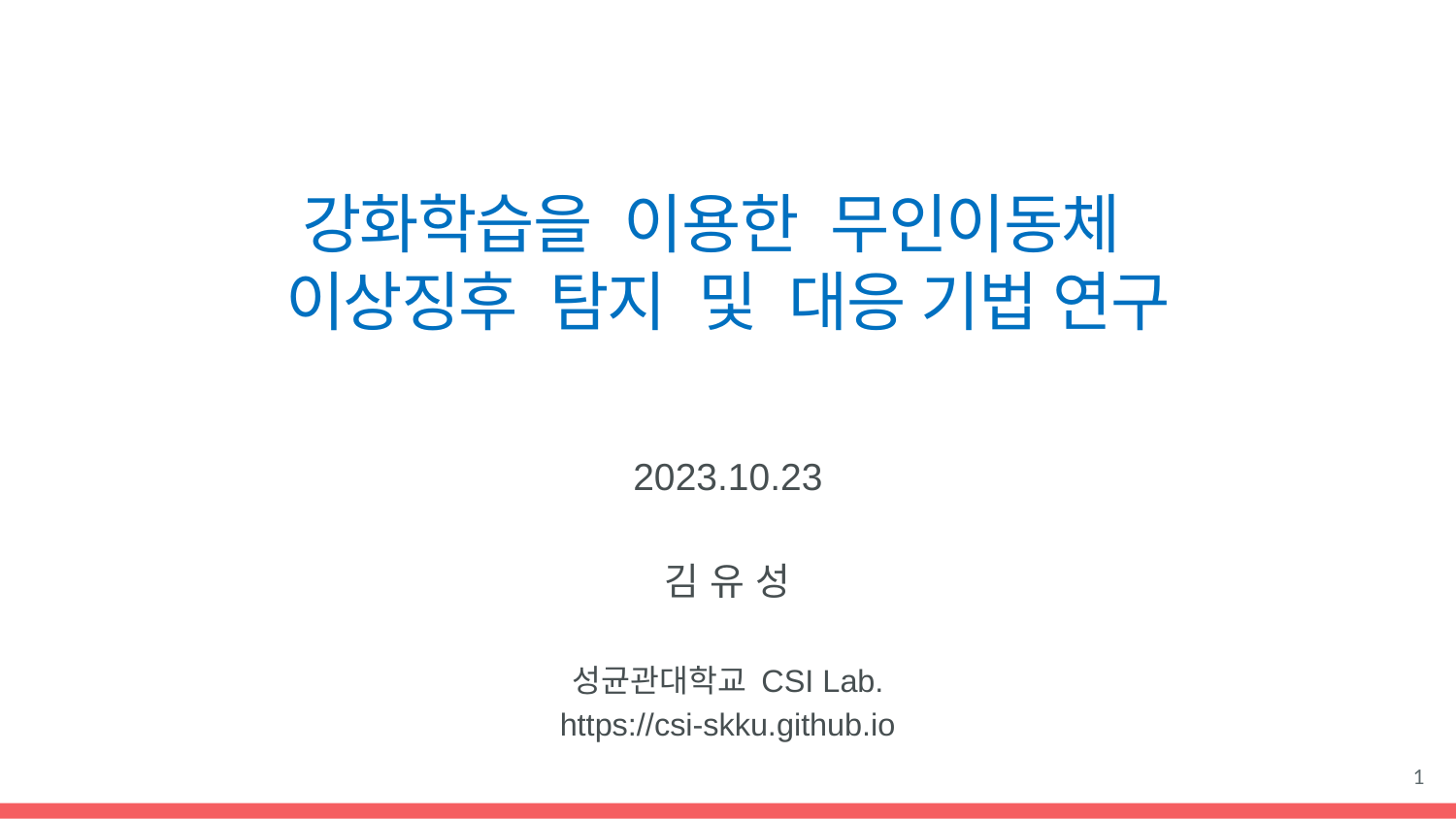

# 강화학습을  이용한  무인이동체 이상징후  탐지  및  대응 기법 연구
2023.10.23

김 유 성

성균관대학교 CSI Lab.
https://csi-skku.github.io
1